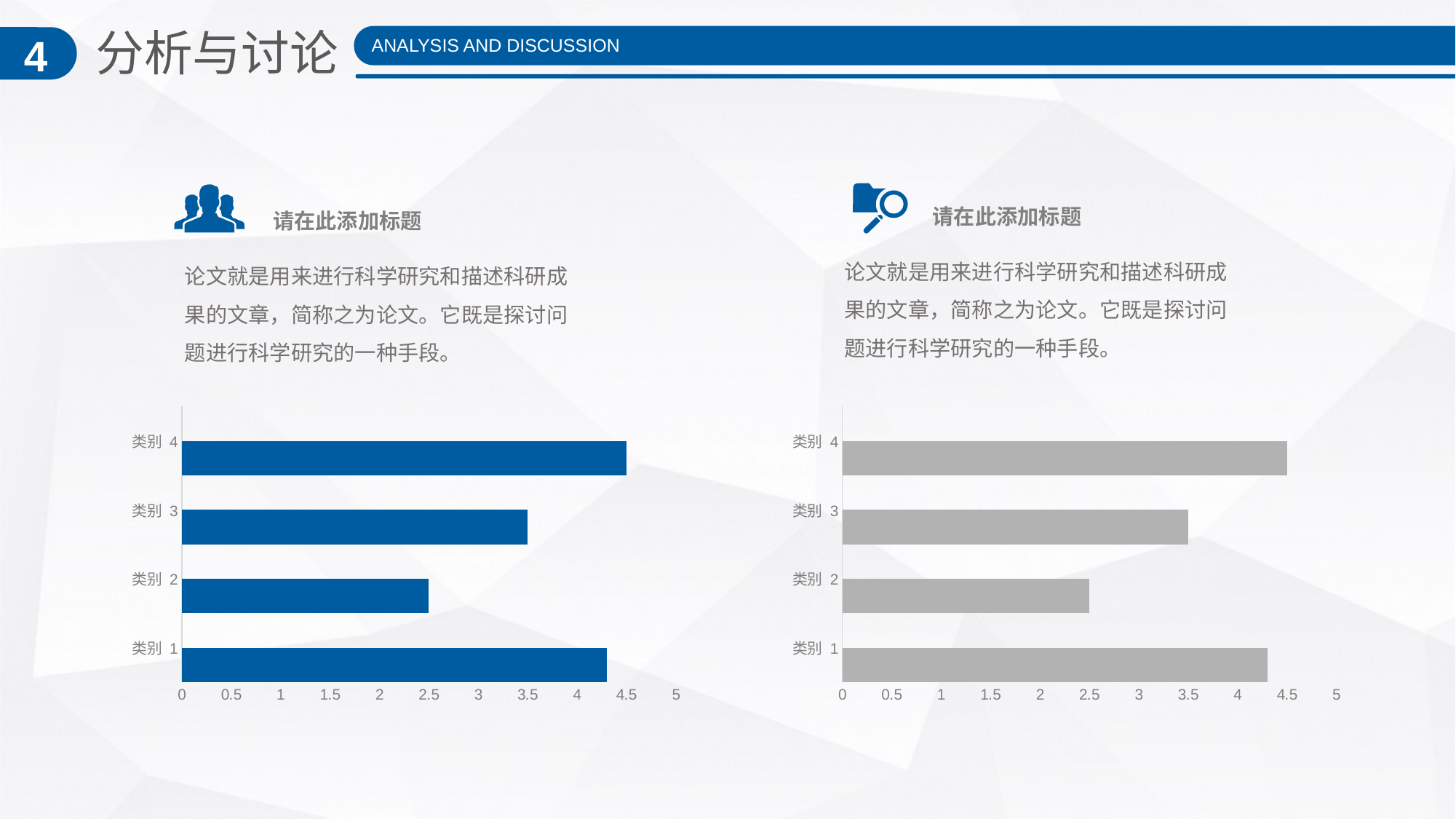

分析与讨论
4

ANALYSIS AND DISCUSSION

请在此添加标题
论文就是用来进行科学研究和描述科研成果的文章，简称之为论文。它既是探讨问题进行科学研究的一种手段。

请在此添加标题
论文就是用来进行科学研究和描述科研成果的文章，简称之为论文。它既是探讨问题进行科学研究的一种手段。

### Chart

| Category | 系列 1 | 列1 | 列2 |
|---|---|---|---|
| 类别 1 | 4.3 | None | None |
| 类别 2 | 2.5 | None | None |
| 类别 3 | 3.5 | None | None |
| 类别 4 | 4.5 | None | None |

### Chart

| Category | 系列 1 | 列1 | 列2 |
|---|---|---|---|
| 类别 1 | 4.3 | None | None |
| 类别 2 | 2.5 | None | None |
| 类别 3 | 3.5 | None | None |
| 类别 4 | 4.5 | None | None |